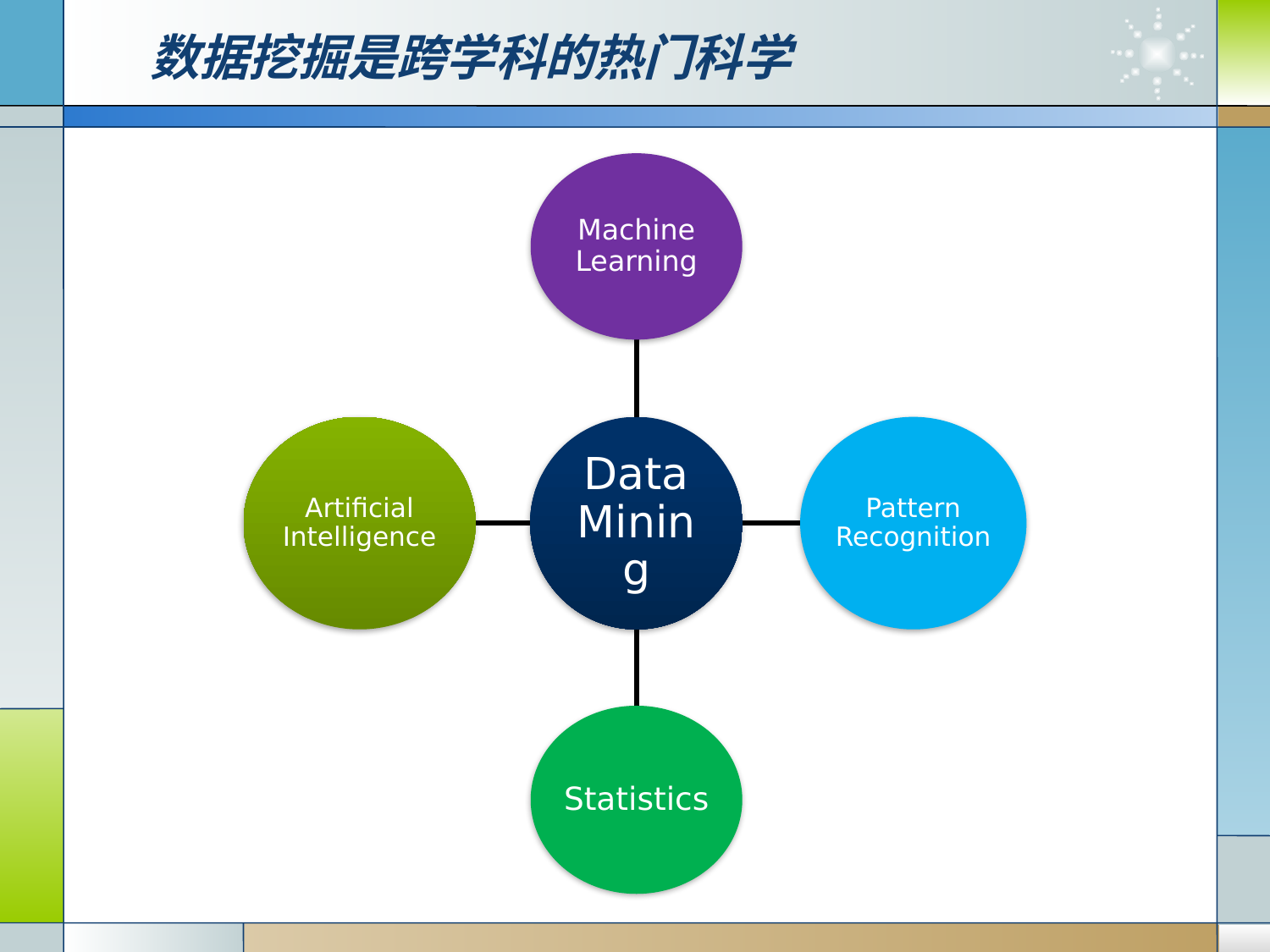

# 数据挖掘是跨学科的热门科学
Data Mining

Machine Learning

Pattern Recognition

Statistics

Artificial Intelligence
4